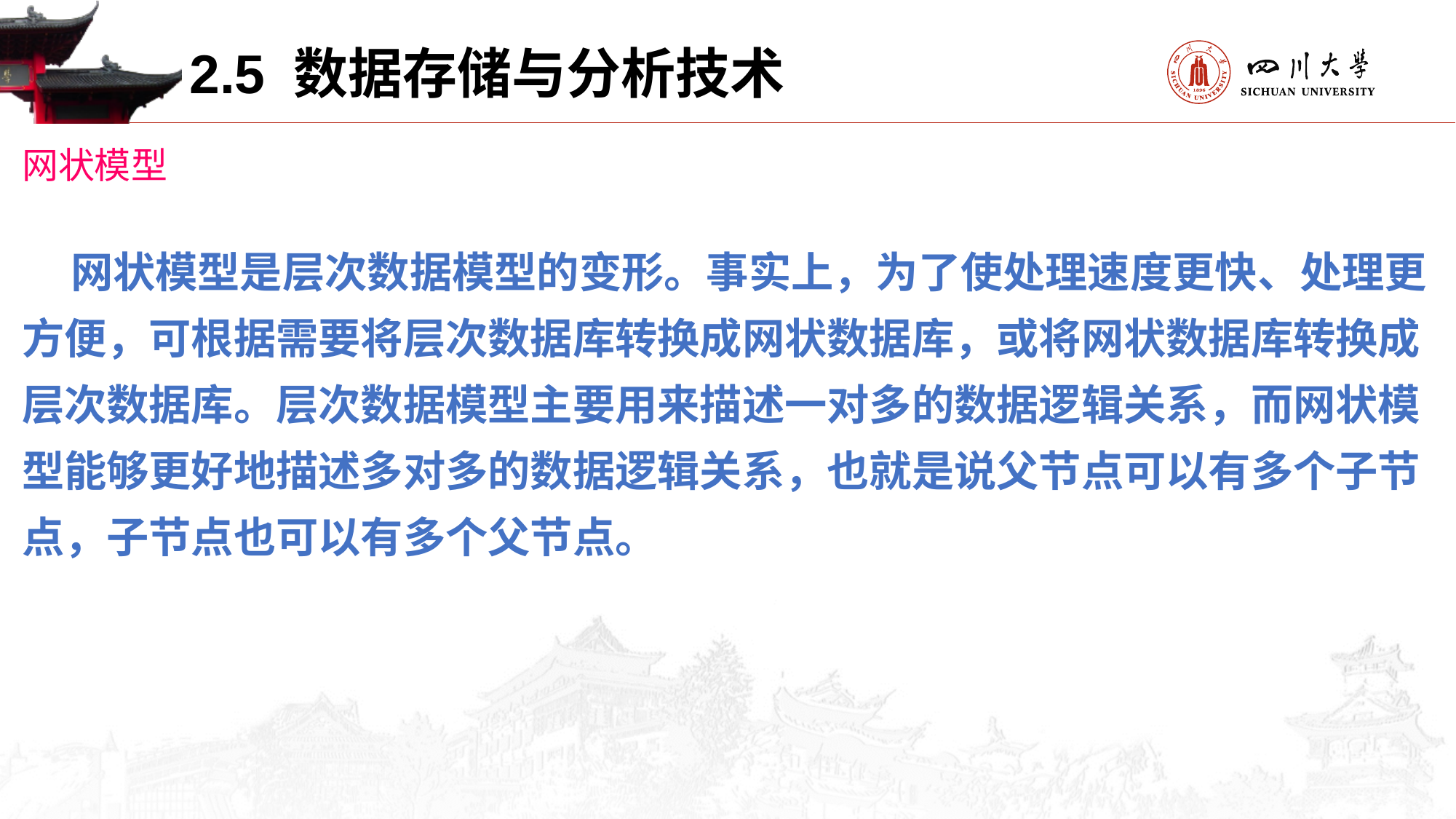

2.5 数据存储与分析技术

网状模型
    网状模型是层次数据模型的变形。事实上，为了使处理速度更快、处理更方便，可根据需要将层次数据库转换成网状数据库，或将网状数据库转换成层次数据库。层次数据模型主要用来描述一对多的数据逻辑关系，而网状模型能够更好地描述多对多的数据逻辑关系，也就是说父节点可以有多个子节点，子节点也可以有多个父节点。